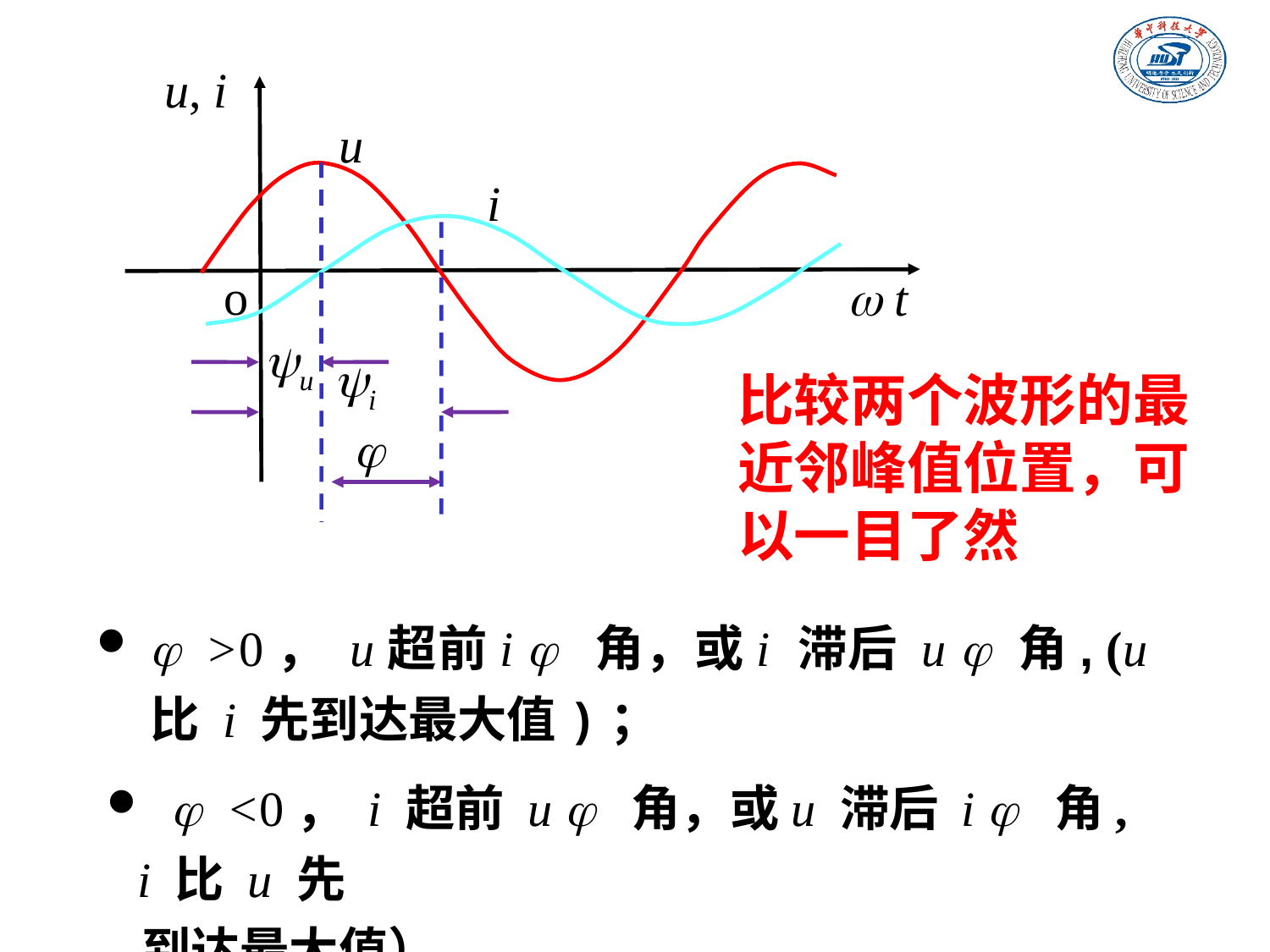

u, i

u

 i

o
ω t

ψu
ψi

ϕ

比较两个波形的最近邻峰值位置，可以一目了然
ϕ >0， u超前i ϕ 角，或i 滞后 u ϕ 角, (u 比 i 先到达最大值)；
 ϕ <0， i 超前 u ϕ 角，或u 滞后 i ϕ 角, i 比 u 先
  到达最大值）。